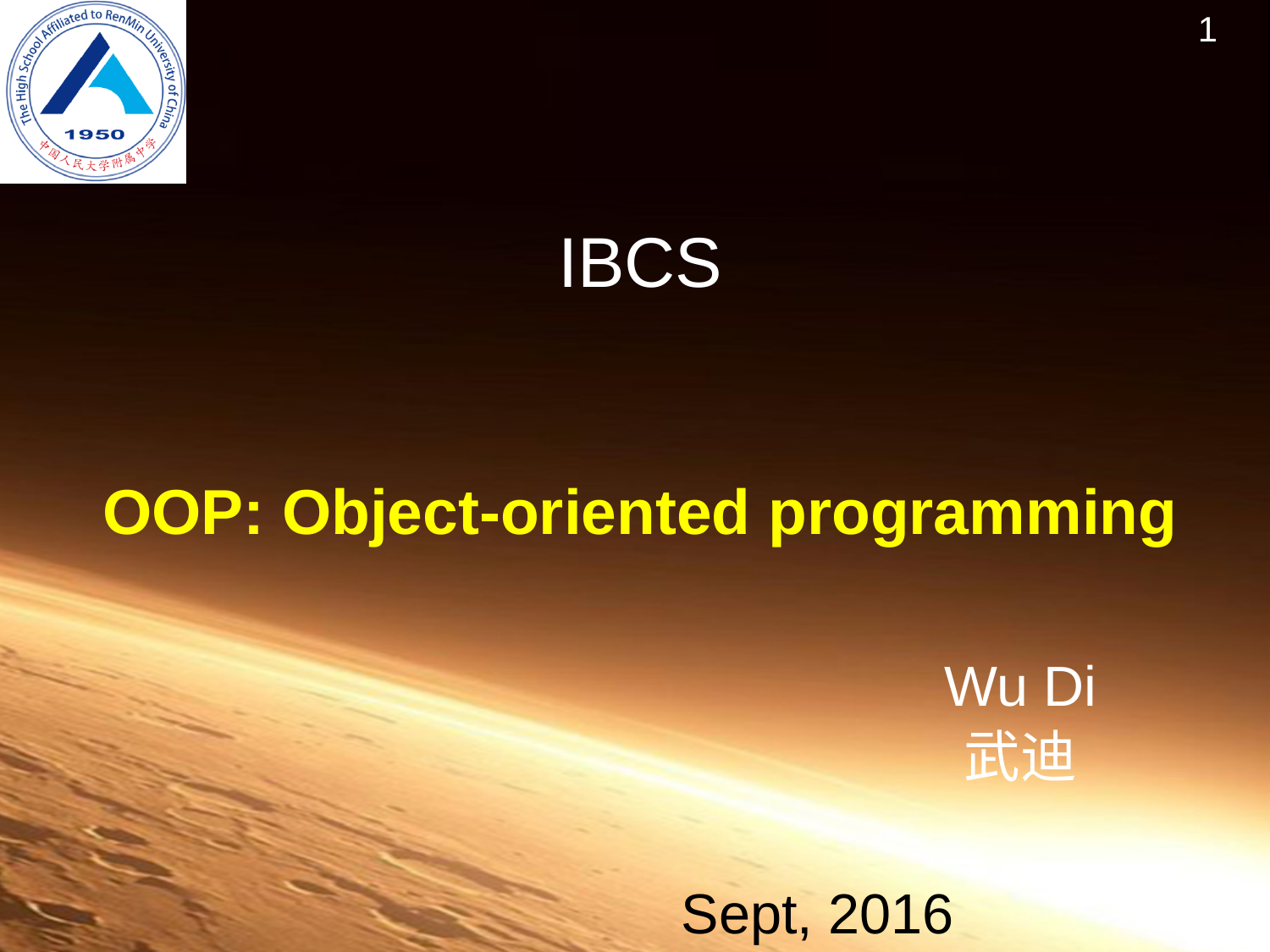

# IBCS
OOP: Object-oriented programming

Wu Di
武迪
Sept, 2016